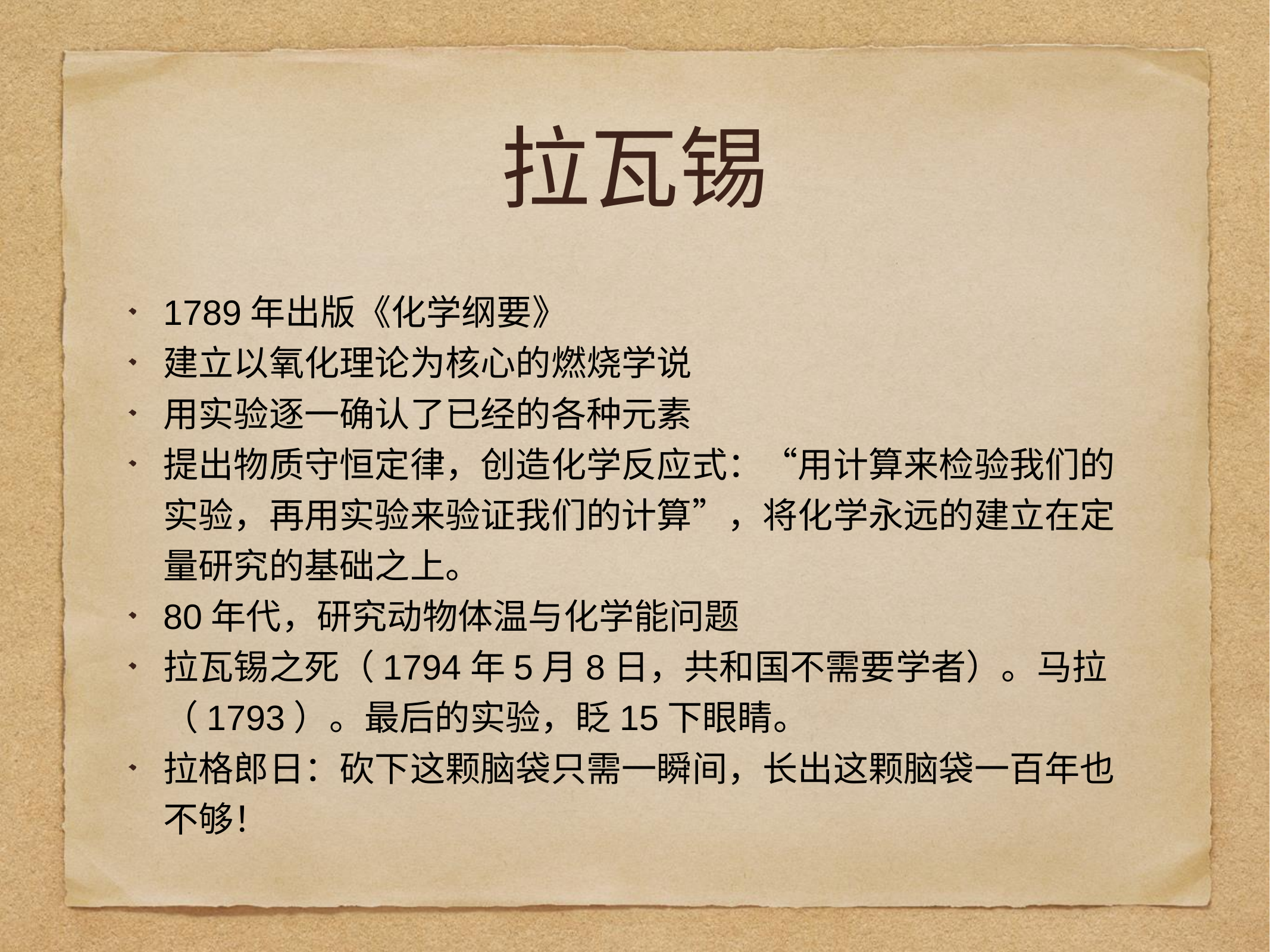

# 拉瓦锡
1789年出版《化学纲要》
建立以氧化理论为核心的燃烧学说
用实验逐一确认了已经的各种元素
提出物质守恒定律，创造化学反应式：“用计算来检验我们的实验，再用实验来验证我们的计算”，将化学永远的建立在定量研究的基础之上。
80年代，研究动物体温与化学能问题
拉瓦锡之死（1794年5月8日，共和国不需要学者）。马拉（1793）。最后的实验，眨15下眼睛。
拉格郎日：砍下这颗脑袋只需一瞬间，长出这颗脑袋一百年也不够！